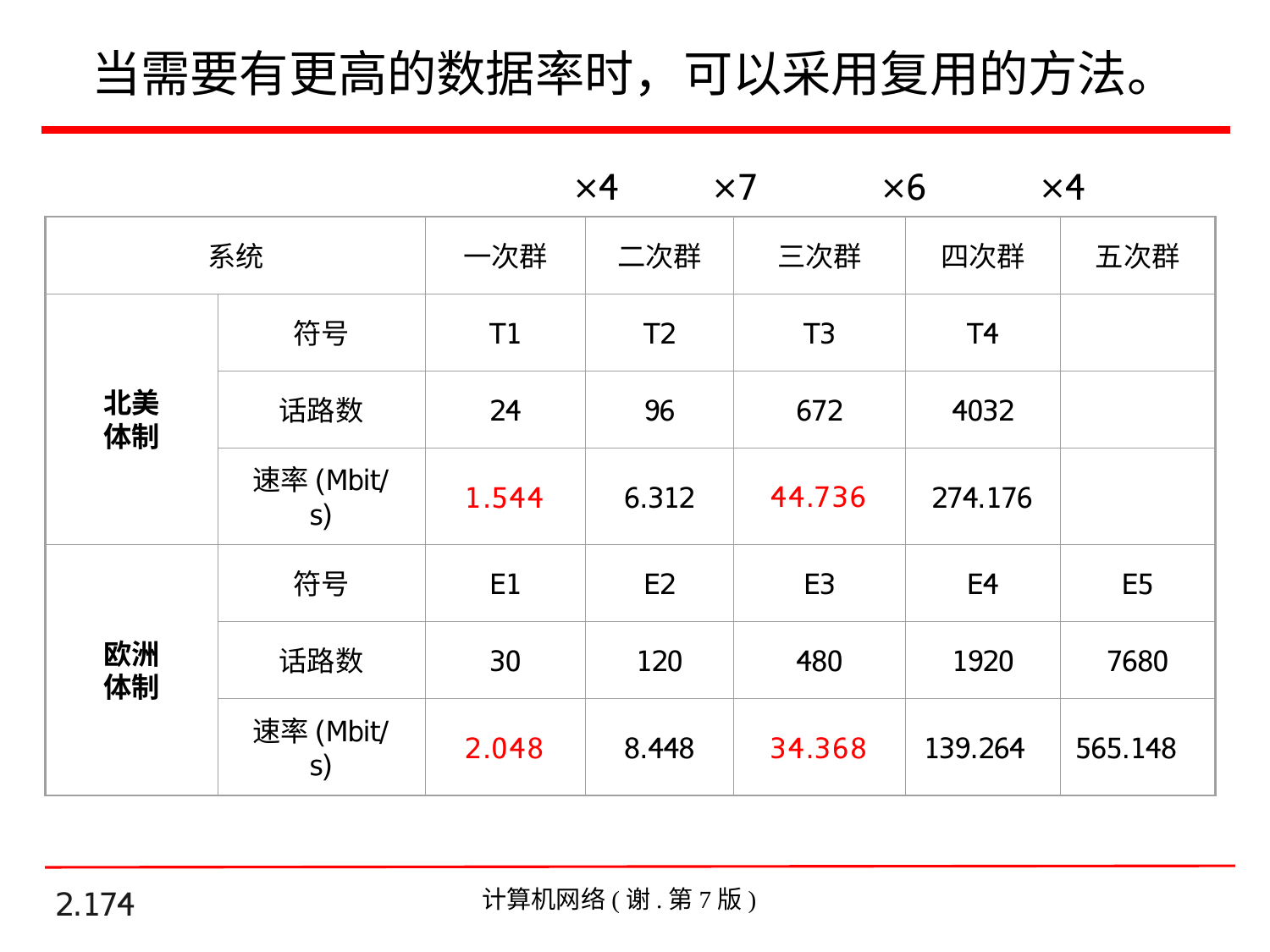

# 当需要有更高的数据率时，可以采用复用的方法。
×4
×7
×6
×4

系统

一次群

二次群

三次群

四次群

五次群

北美
体制

符号

T1

T2

T3

T4

话路数

24

96

672

4032

速率(Mbit/s)

1.544

6.312

44.736

274.176

欧洲
体制

符号

E1

E2

E3

E4

E5

话路数

30

120

480

1920

7680

速率(Mbit/s)

2.048

8.448

34.368
139.264

565.148